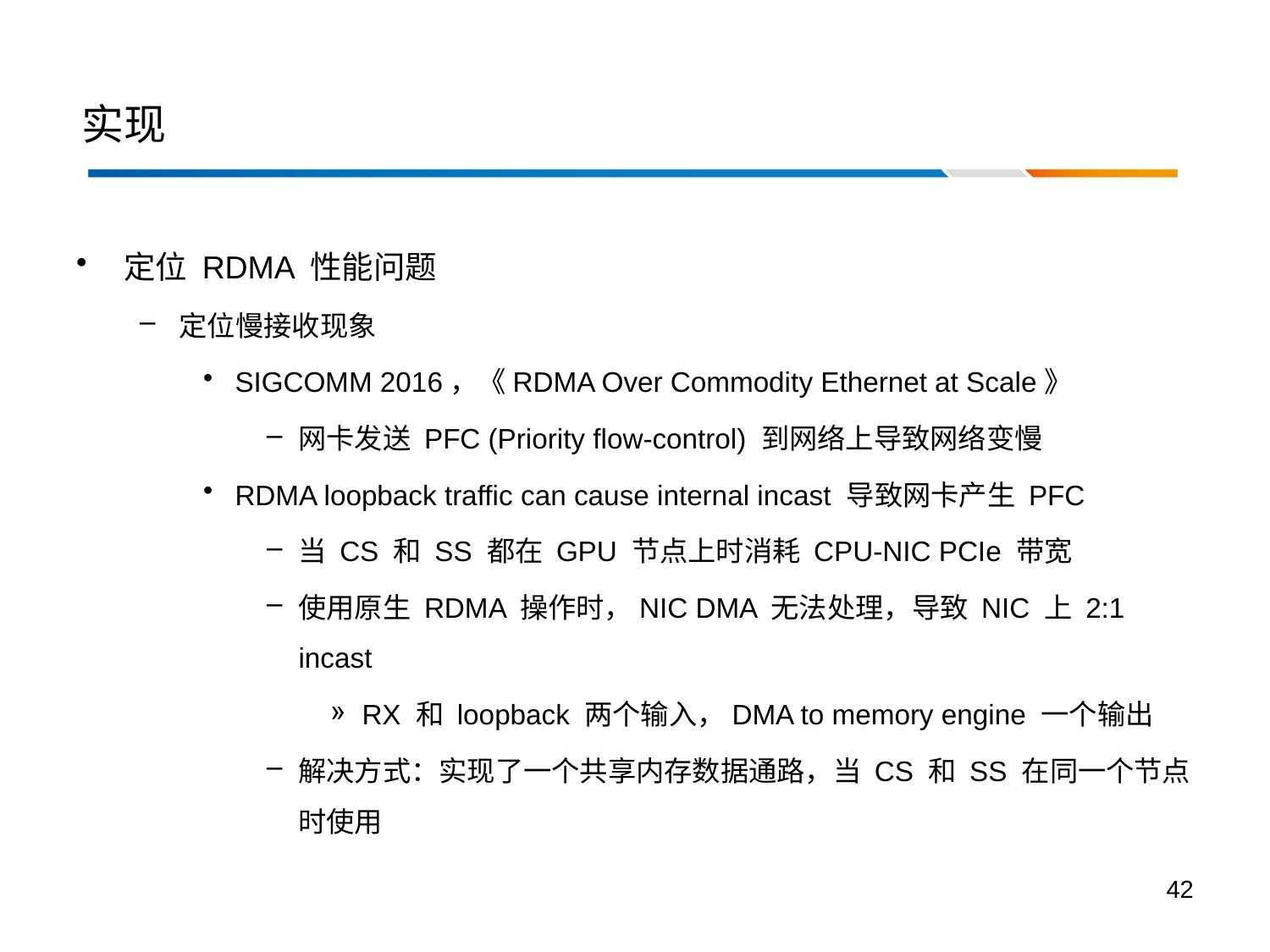

# 实现
定位 RDMA 性能问题
定位慢接收现象
SIGCOMM 2016，《RDMA Over Commodity Ethernet at Scale》
网卡发送 PFC (Priority flow-control) 到网络上导致网络变慢
RDMA loopback traffic can cause internal incast 导致网卡产生 PFC
当 CS 和 SS 都在 GPU 节点上时消耗 CPU-NIC PCIe 带宽
使用原生 RDMA 操作时，NIC DMA 无法处理，导致 NIC 上 2:1 incast
RX 和 loopback 两个输入，DMA to memory engine 一个输出
解决方式：实现了一个共享内存数据通路，当 CS 和 SS 在同一个节点时使用
42